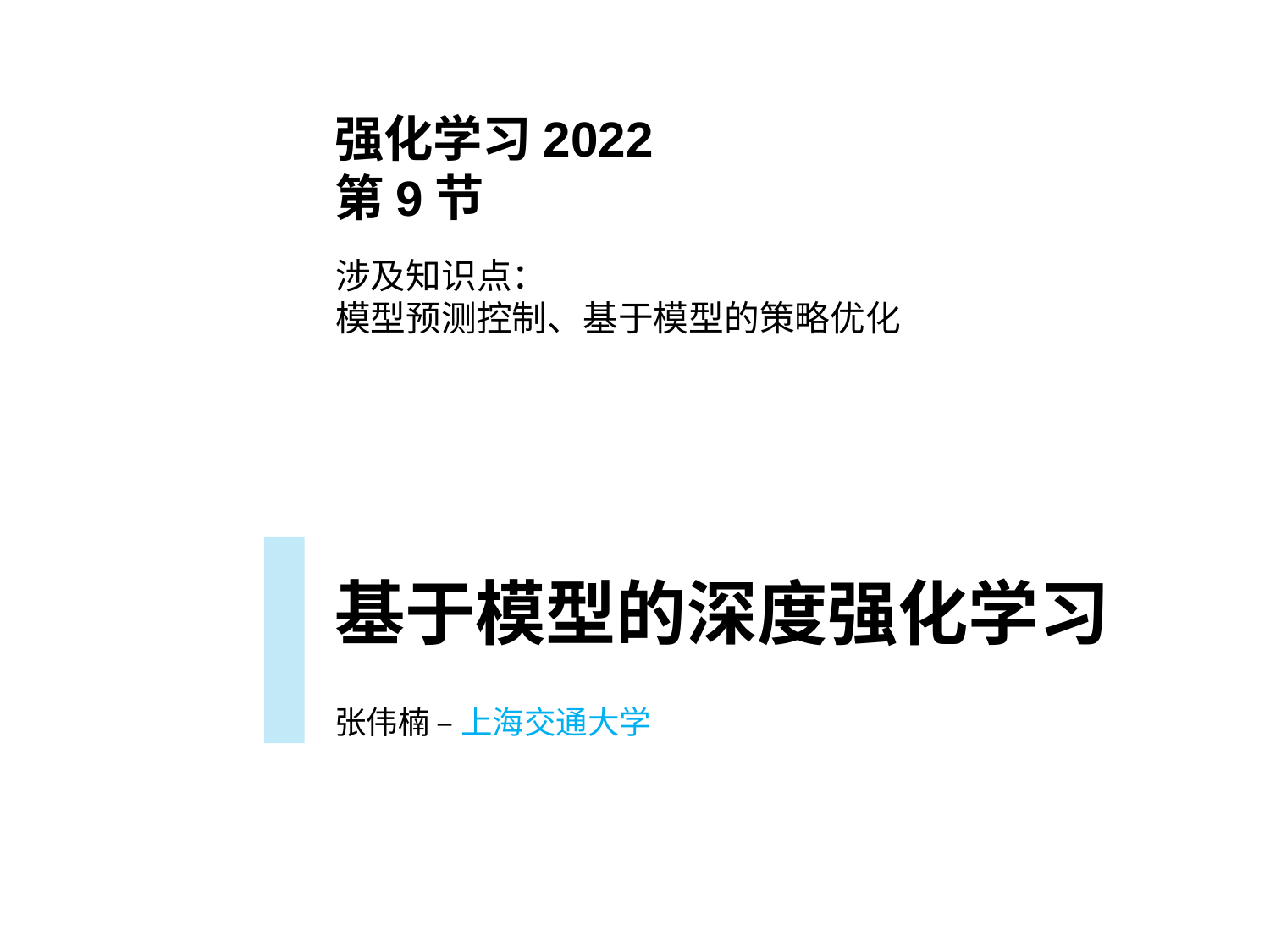

强化学习2022
第9节

涉及知识点：
模型预测控制、基于模型的策略优化
基于模型的深度强化学习
张伟楠 – 上海交通大学